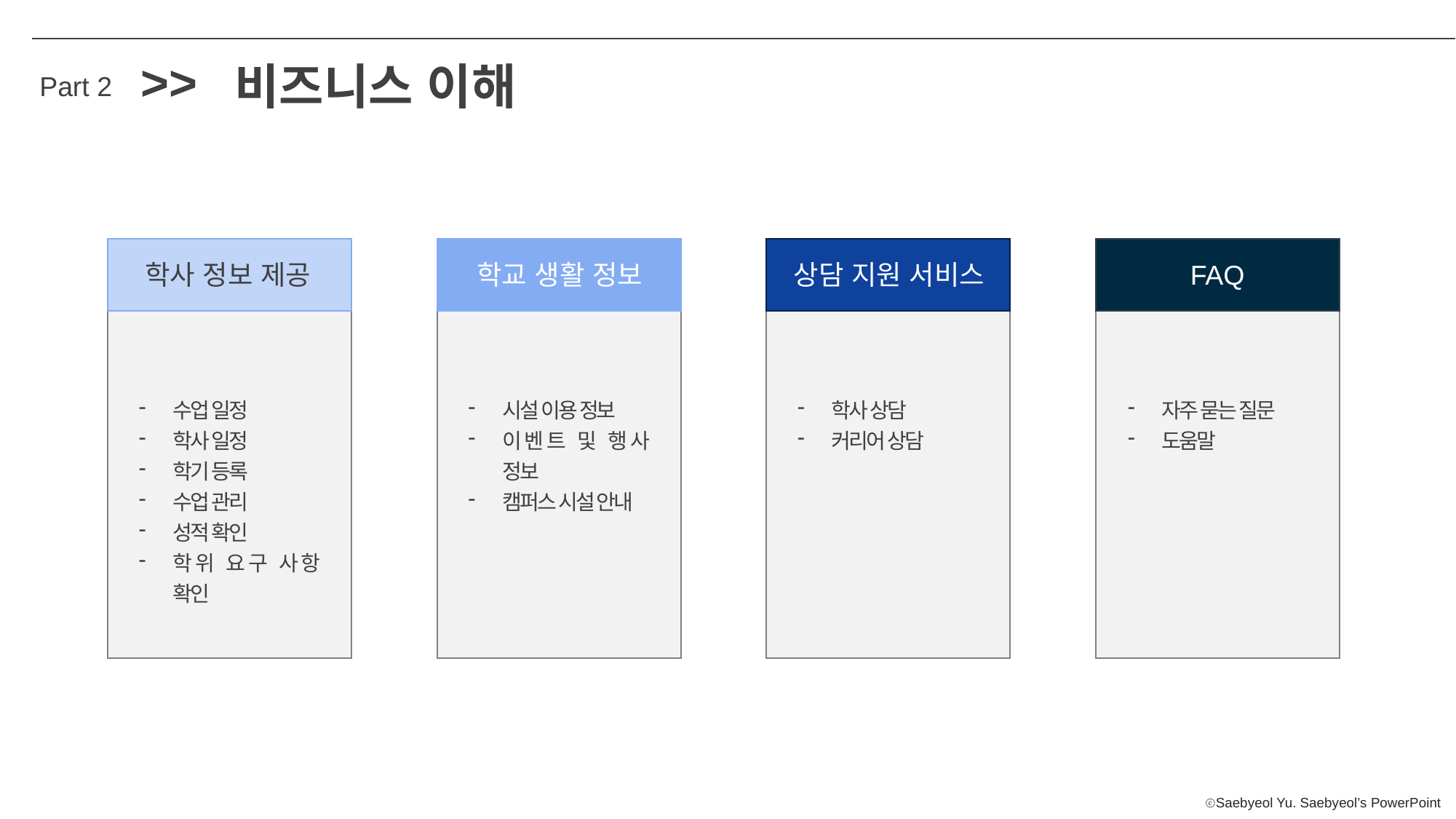

>>
비즈니스 이해
Part 2

학사 정보 제공
학교 생활 정보
상담 지원 서비스
FAQ
수업 일정
학사 일정
학기 등록
수업 관리
성적 확인
학위 요구 사항 확인
시설 이용 정보
이벤트 및 행사 정보
캠퍼스 시설 안내
학사 상담
커리어 상담
자주 묻는 질문
도움말